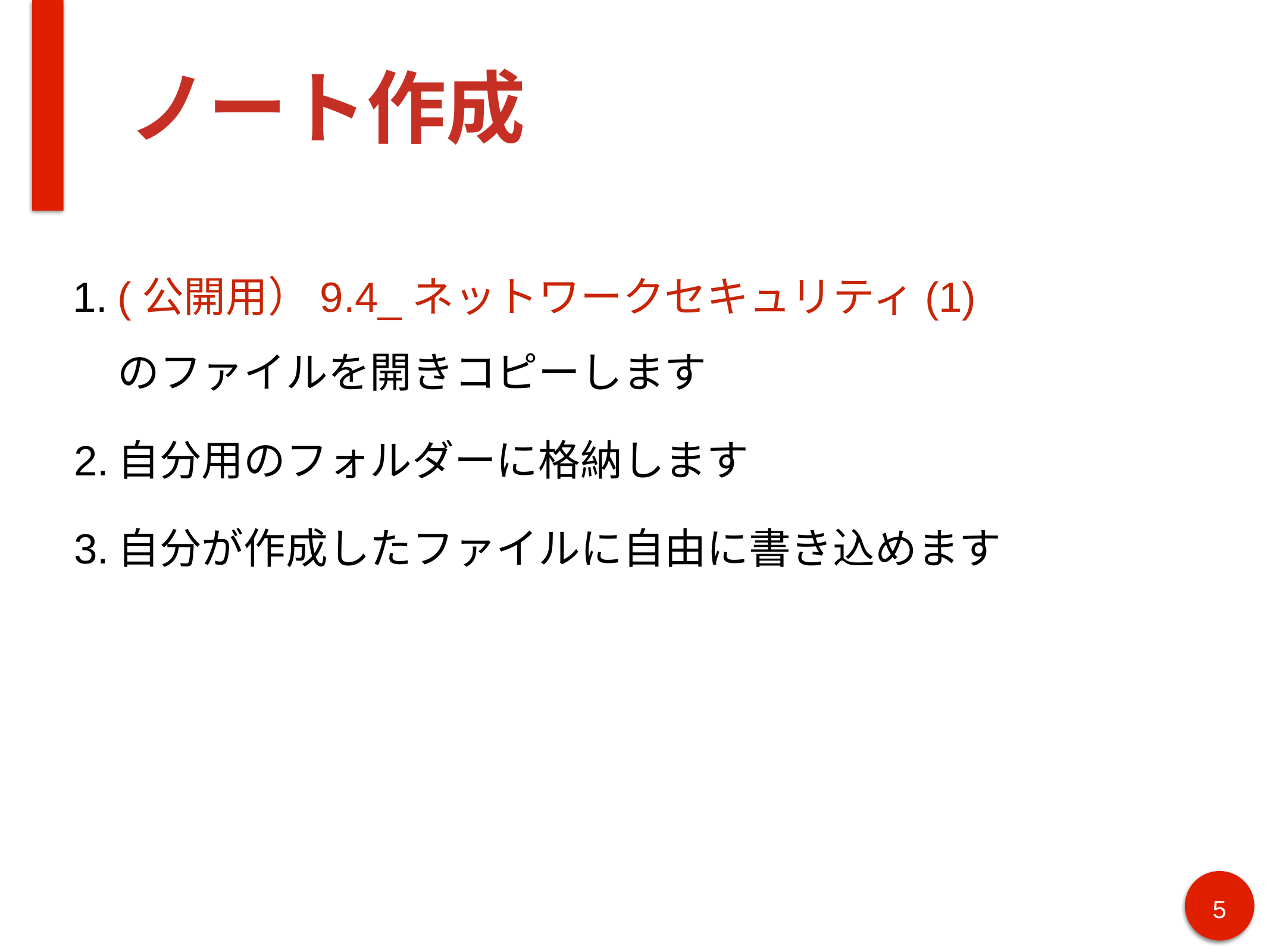

# ノート作成
(公開用）9.4_ネットワークセキュリティ(1)
のファイルを開きコピーします
自分用のフォルダーに格納します
自分が作成したファイルに自由に書き込めます
5